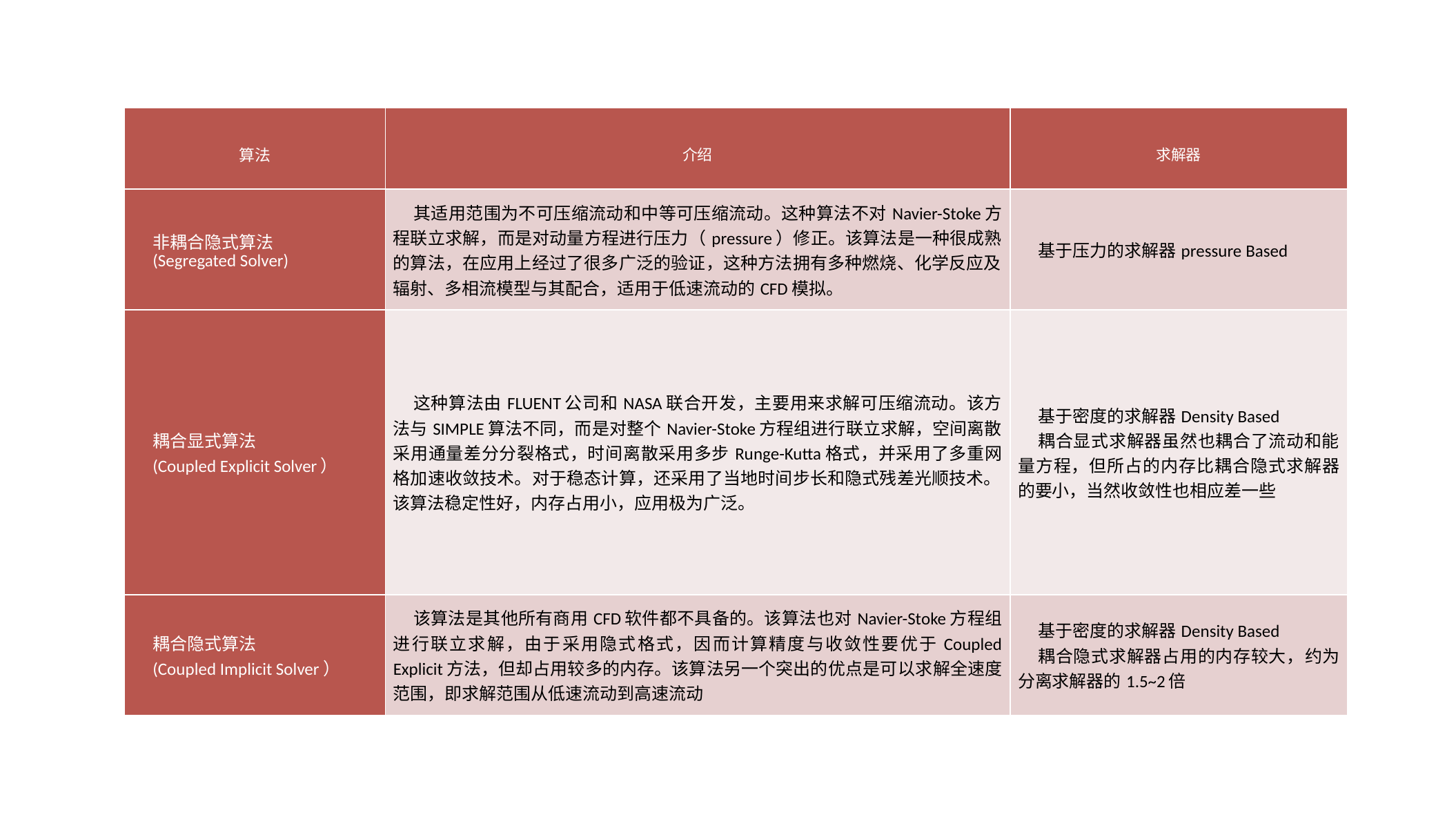

| 算法 | 介绍 | 求解器 |
| --- | --- | --- |
| 非耦合隐式算法 (Segregated Solver) | 其适用范围为不可压缩流动和中等可压缩流动。这种算法不对Navier-Stoke方程联立求解，而是对动量方程进行压力（pressure）修正。该算法是一种很成熟的算法，在应用上经过了很多广泛的验证，这种方法拥有多种燃烧、化学反应及辐射、多相流模型与其配合，适用于低速流动的CFD模拟。 | 基于压力的求解器pressure Based |
| 耦合显式算法 (Coupled Explicit Solver） | 这种算法由FLUENT公司和NASA联合开发，主要用来求解可压缩流动。该方法与SIMPLE算法不同，而是对整个Navier-Stoke方程组进行联立求解，空间离散采用通量差分分裂格式，时间离散采用多步Runge-Kutta格式，并采用了多重网格加速收敛技术。对于稳态计算，还采用了当地时间步长和隐式残差光顺技术。该算法稳定性好，内存占用小，应用极为广泛。 | 基于密度的求解器Density Based 耦合显式求解器虽然也耦合了流动和能量方程，但所占的内存比耦合隐式求解器的要小，当然收敛性也相应差一些 |
| 耦合隐式算法 (Coupled Implicit Solver） | 该算法是其他所有商用CFD软件都不具备的。该算法也对Navier-Stoke方程组进行联立求解，由于采用隐式格式，因而计算精度与收敛性要优于Coupled Explicit方法，但却占用较多的内存。该算法另一个突出的优点是可以求解全速度范围，即求解范围从低速流动到高速流动 | 基于密度的求解器Density Based 耦合隐式求解器占用的内存较大，约为分离求解器的1.5~2倍 |